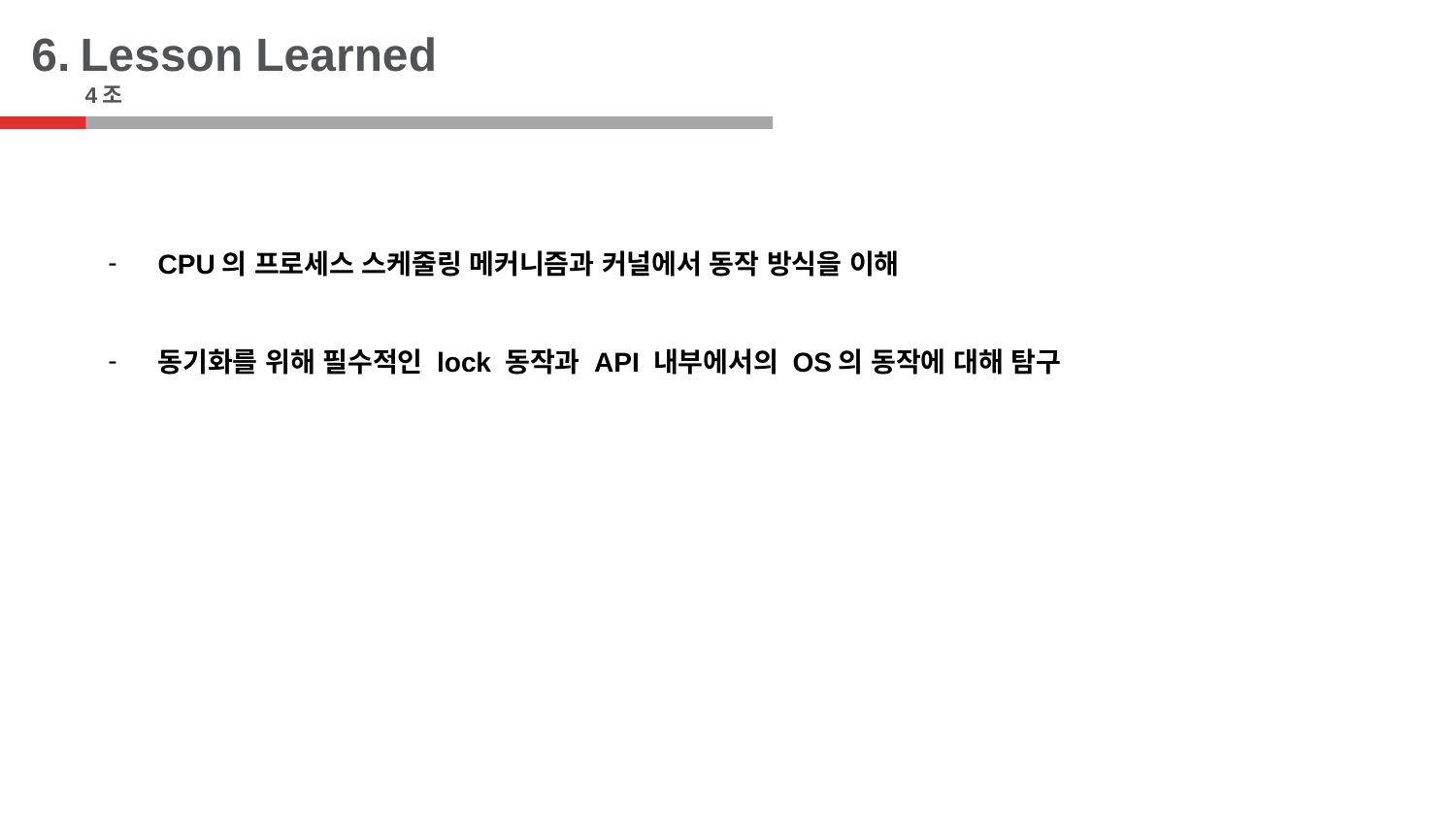

6.
Lesson Learned
4조

CPU의 프로세스 스케줄링 메커니즘과 커널에서 동작 방식을 이해

동기화를 위해 필수적인 lock 동작과 API 내부에서의 OS의 동작에 대해 탐구